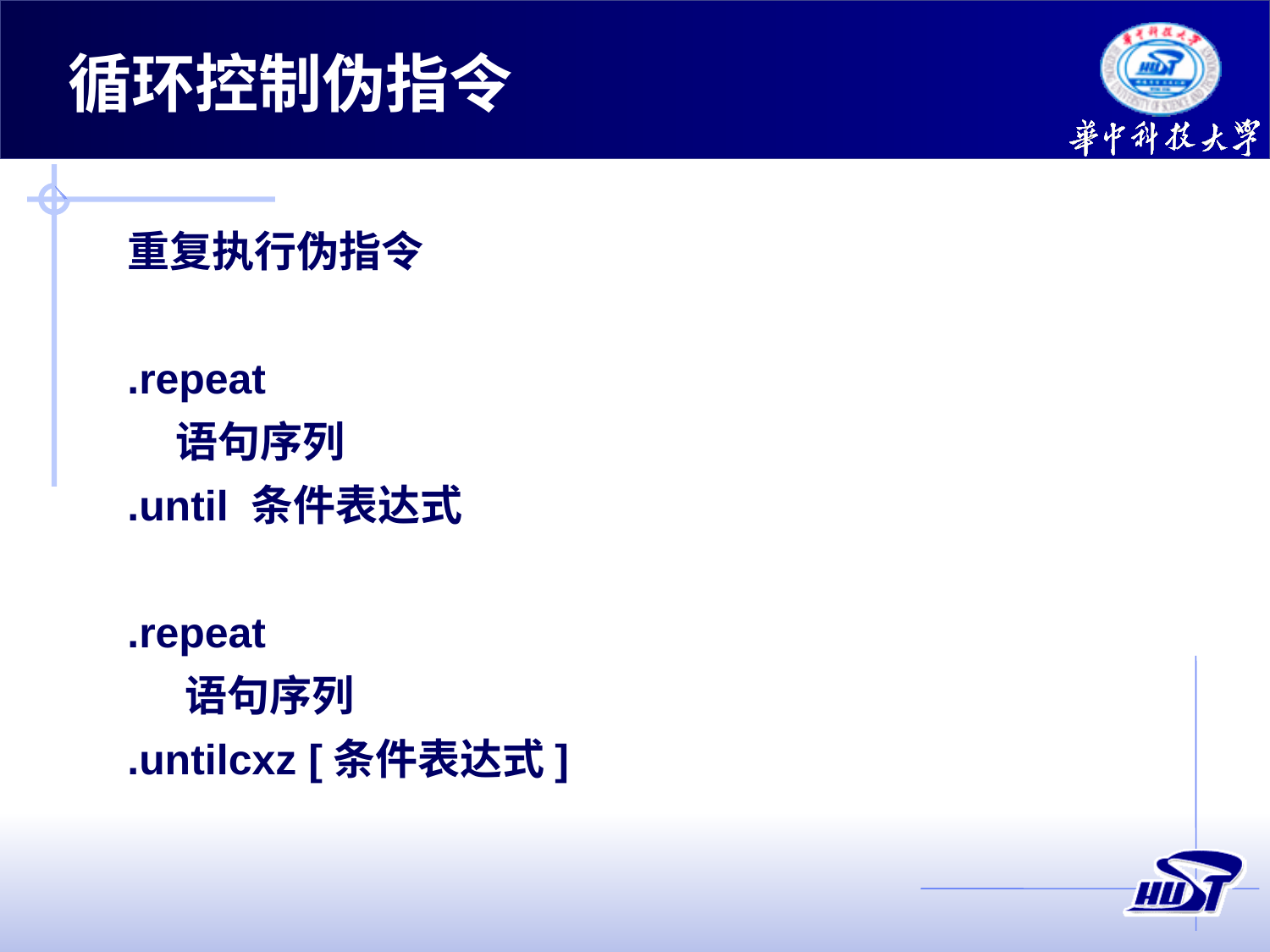

循环控制伪指令
重复执行伪指令

.repeat
    语句序列
.until 条件表达式

.repeat
     语句序列
.untilcxz [条件表达式]